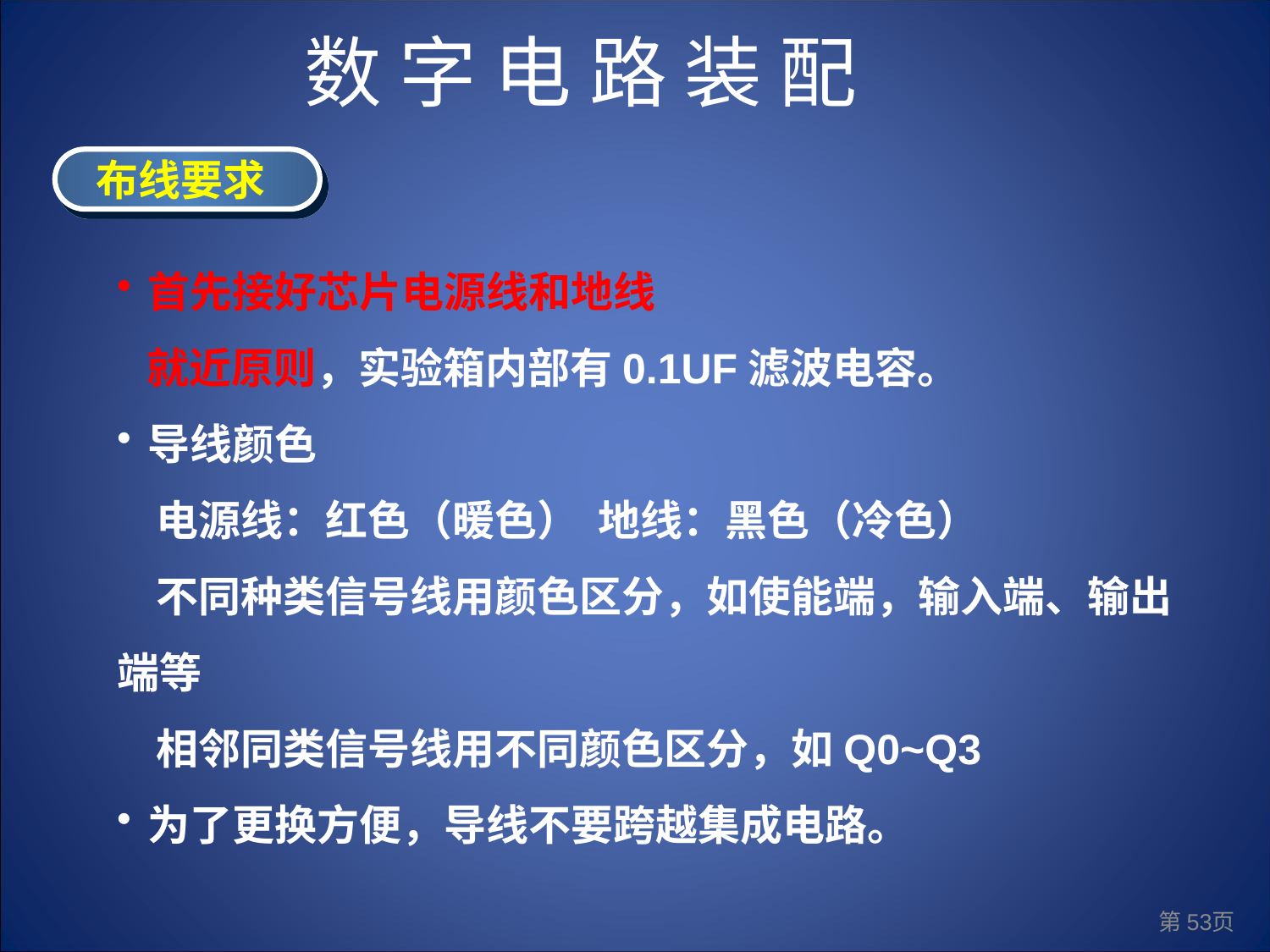

数 字 电 路 装 配
 布线要求
首先接好芯片电源线和地线
  就近原则，实验箱内部有0.1UF滤波电容。
导线颜色
   电源线：红色（暖色）  地线：黑色（冷色）
   不同种类信号线用颜色区分，如使能端，输入端、输出端等
   相邻同类信号线用不同颜色区分，如Q0~Q3
为了更换方便，导线不要跨越集成电路。